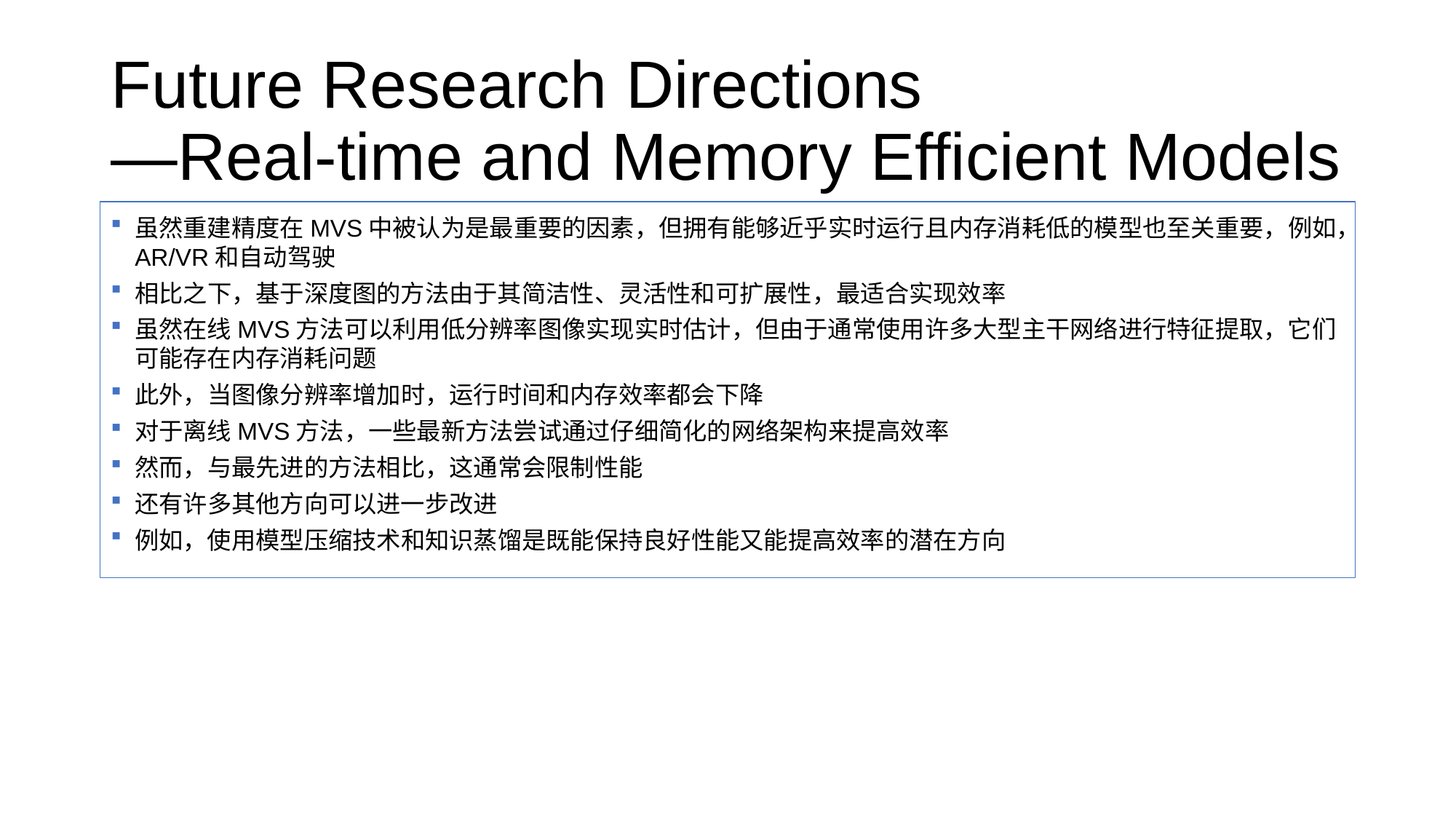

# Future Research Directions —Real-time and Memory Efficient Models
虽然重建精度在MVS中被认为是最重要的因素，但拥有能够近乎实时运行且内存消耗低的模型也至关重要，例如，AR/VR和自动驾驶
相比之下，基于深度图的方法由于其简洁性、灵活性和可扩展性，最适合实现效率
虽然在线MVS方法可以利用低分辨率图像实现实时估计，但由于通常使用许多大型主干网络进行特征提取，它们可能存在内存消耗问题
此外，当图像分辨率增加时，运行时间和内存效率都会下降
对于离线MVS方法，一些最新方法尝试通过仔细简化的网络架构来提高效率
然而，与最先进的方法相比，这通常会限制性能
还有许多其他方向可以进一步改进
例如，使用模型压缩技术和知识蒸馏是既能保持良好性能又能提高效率的潜在方向